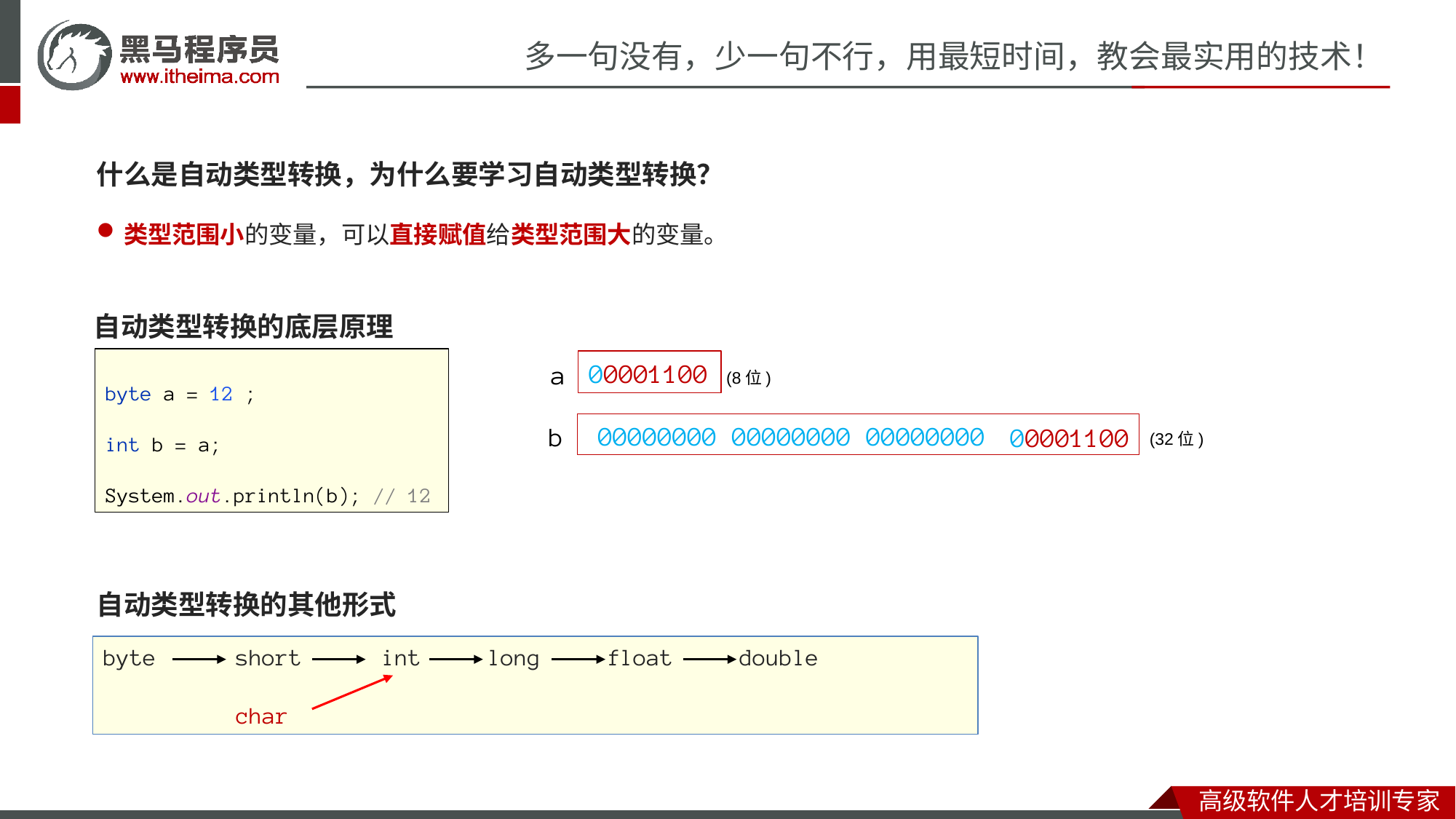

什么是自动类型转换，为什么要学习自动类型转换？
类型范围小的变量，可以直接赋值给类型范围大的变量。
自动类型转换的底层原理

00001100
byte a = 12 ;
int b = a;
System.out.println(b); // 12
a
(8位)
00000000 00000000 00000000
b

00001100
(32位)
自动类型转换的其他形式
byte      short      int     long     float     double

          char